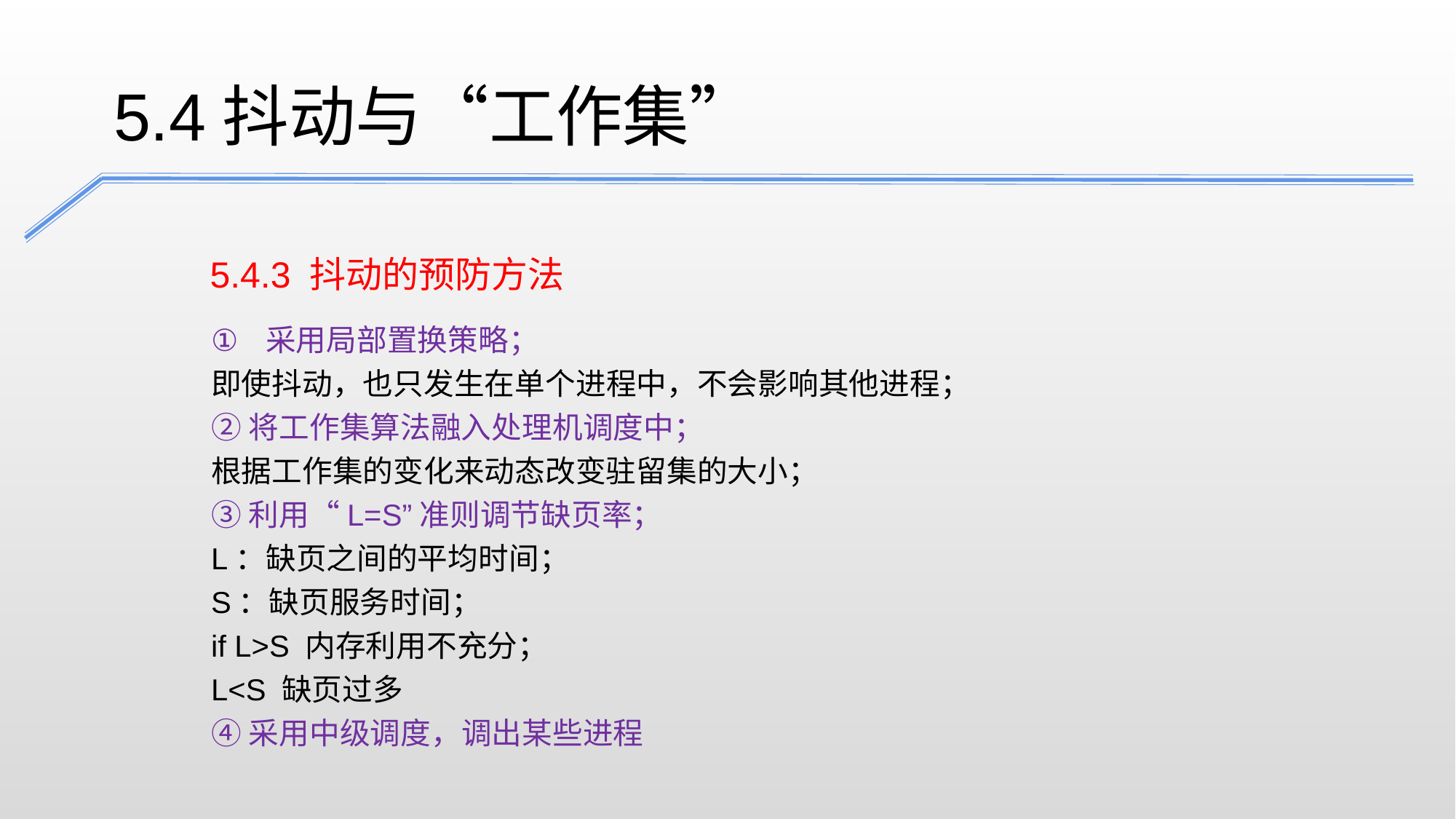

5.4抖动与“工作集”

5.4.3 抖动的预防方法

采用局部置换策略；
即使抖动，也只发生在单个进程中，不会影响其他进程；
②将工作集算法融入处理机调度中；
根据工作集的变化来动态改变驻留集的大小；
③利用“L=S”准则调节缺页率；
L：缺页之间的平均时间；
S：缺页服务时间；
if L>S 内存利用不充分；
L<S 缺页过多
④采用中级调度，调出某些进程